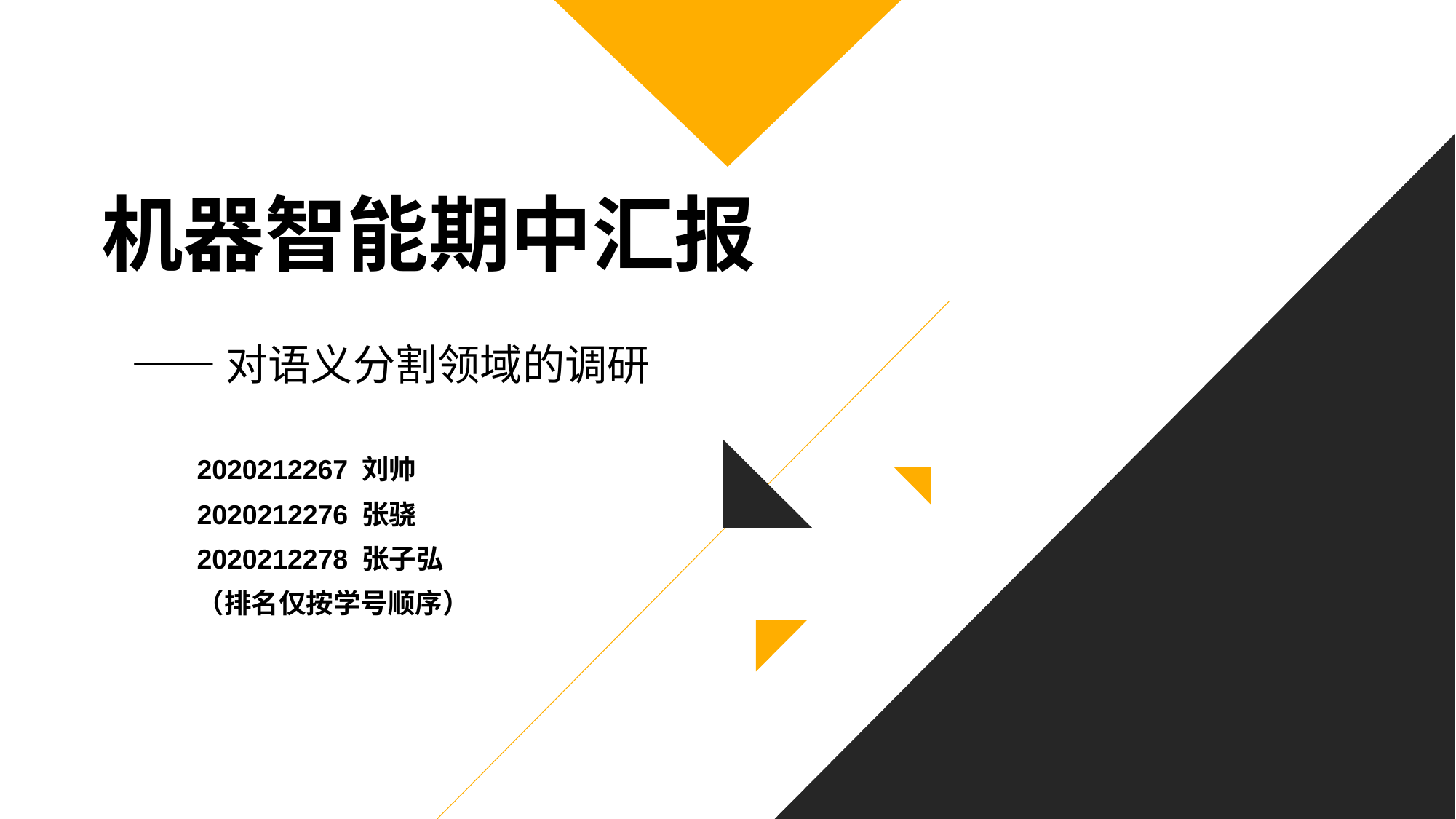

# 机器智能期中汇报
——对语义分割领域的调研
2020212267 刘帅
2020212276 张骁
2020212278 张子弘
（排名仅按学号顺序）